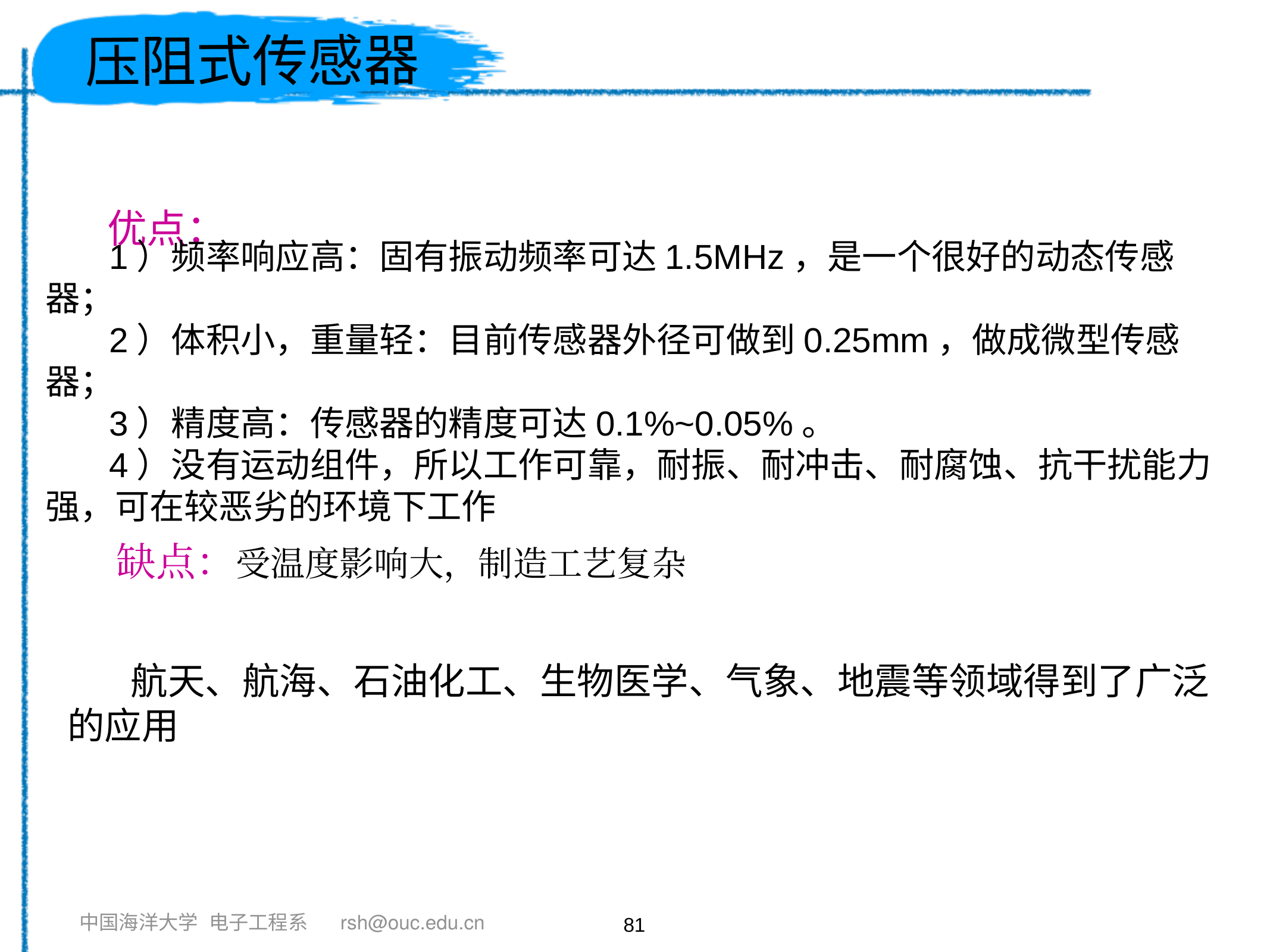

# 压阻式传感器
优点：
1）频率响应高：固有振动频率可达1.5MHz，是一个很好的动态传感器；
2）体积小，重量轻：目前传感器外径可做到0.25mm，做成微型传感器；
3）精度高：传感器的精度可达0.1%~0.05%。
4）没有运动组件，所以工作可靠，耐振、耐冲击、耐腐蚀、抗干扰能力强，可在较恶劣的环境下工作
  缺点：受温度影响大，制造工艺复杂
航天、航海、石油化工、生物医学、气象、地震等领域得到了广泛的应用
81